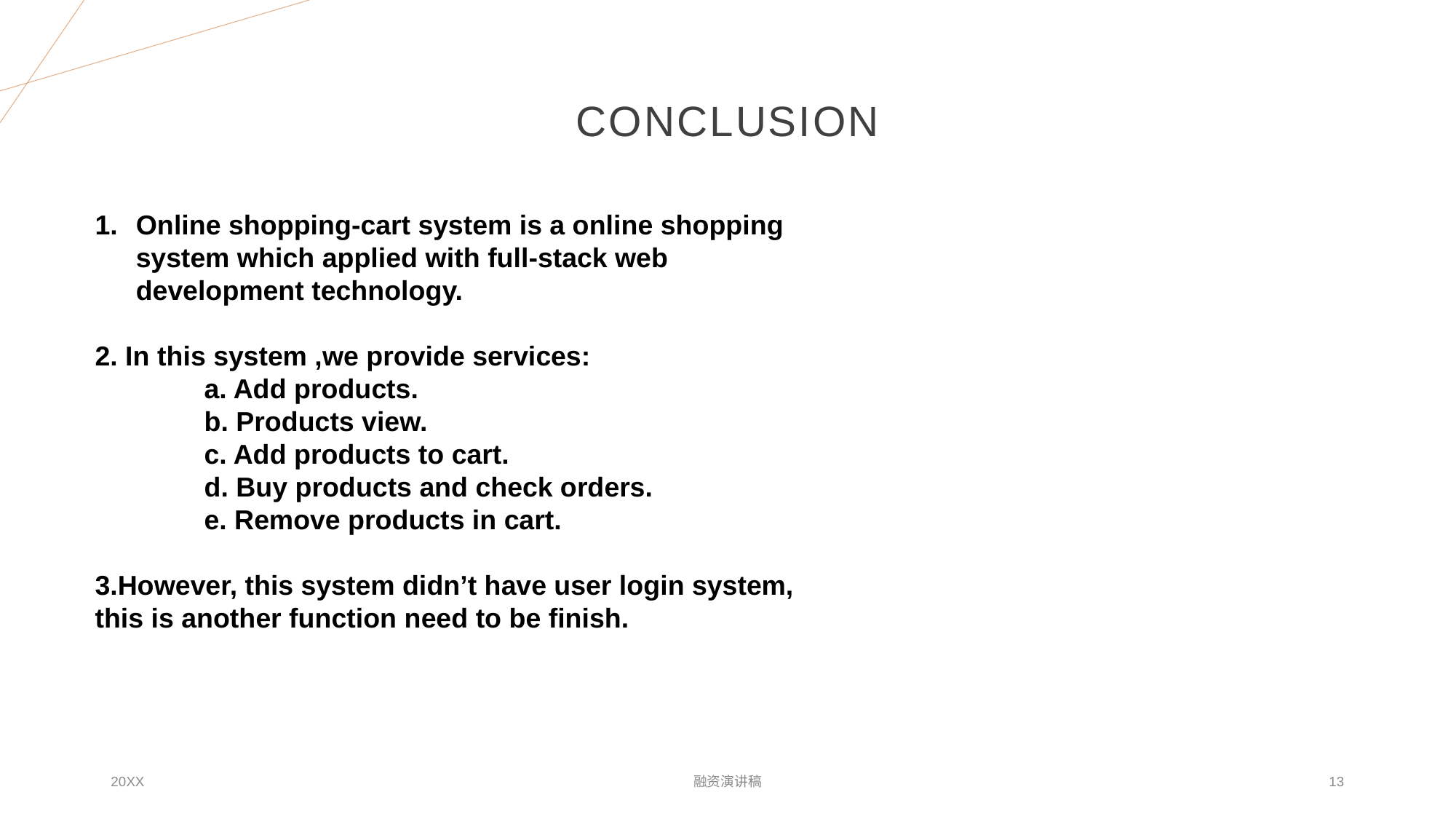

# conclusion
Online shopping-cart system is a online shopping system which applied with full-stack web development technology.

2. In this system ,we provide services:
	a. Add products.
	b. Products view.
	c. Add products to cart.
	d. Buy products and check orders.
	e. Remove products in cart.

3.However, this system didn’t have user login system, this is another function need to be finish.

20XX
融资演讲稿
13